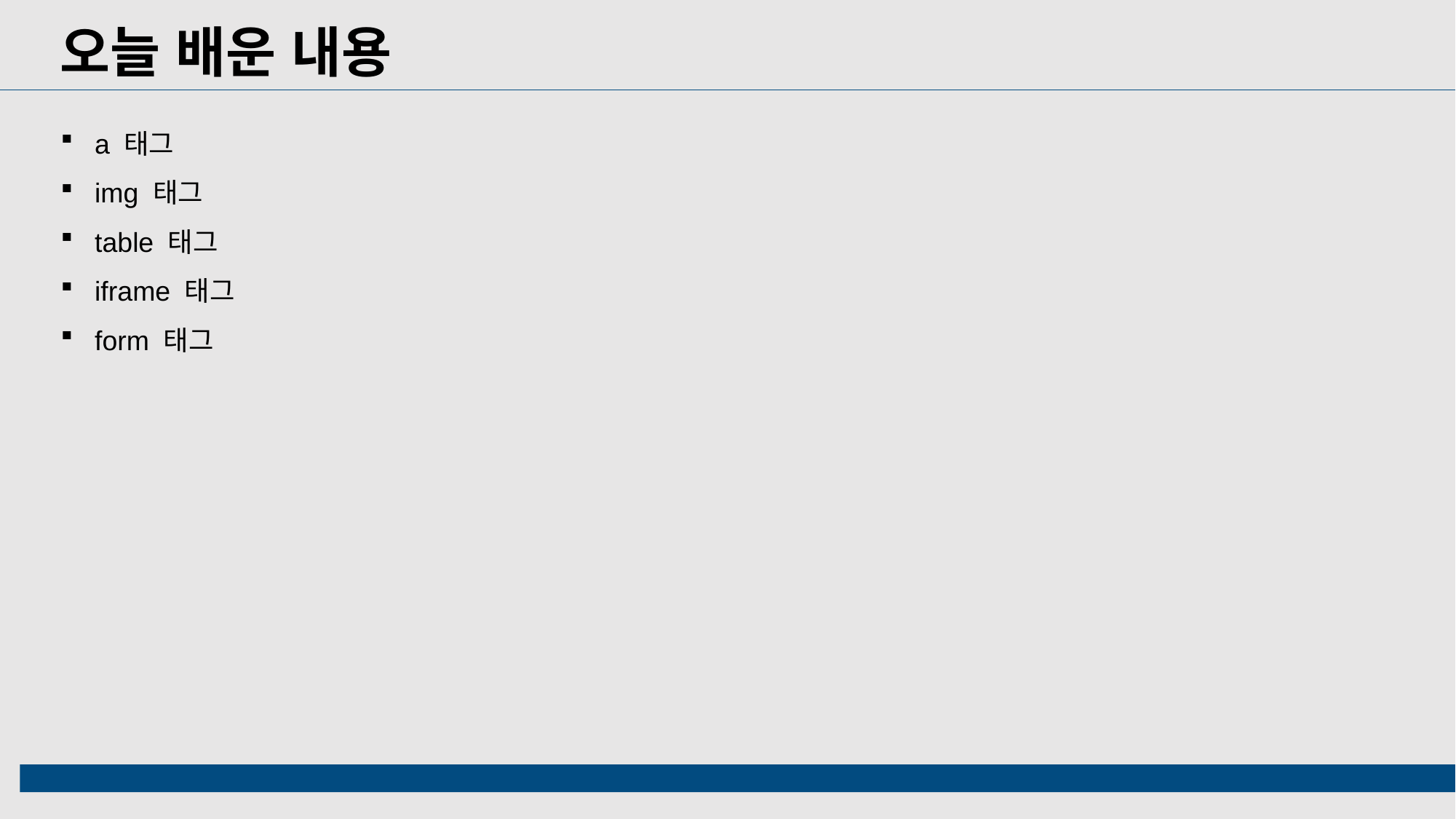

오늘 배운 내용
a 태그
img 태그
table 태그
iframe 태그
form 태그